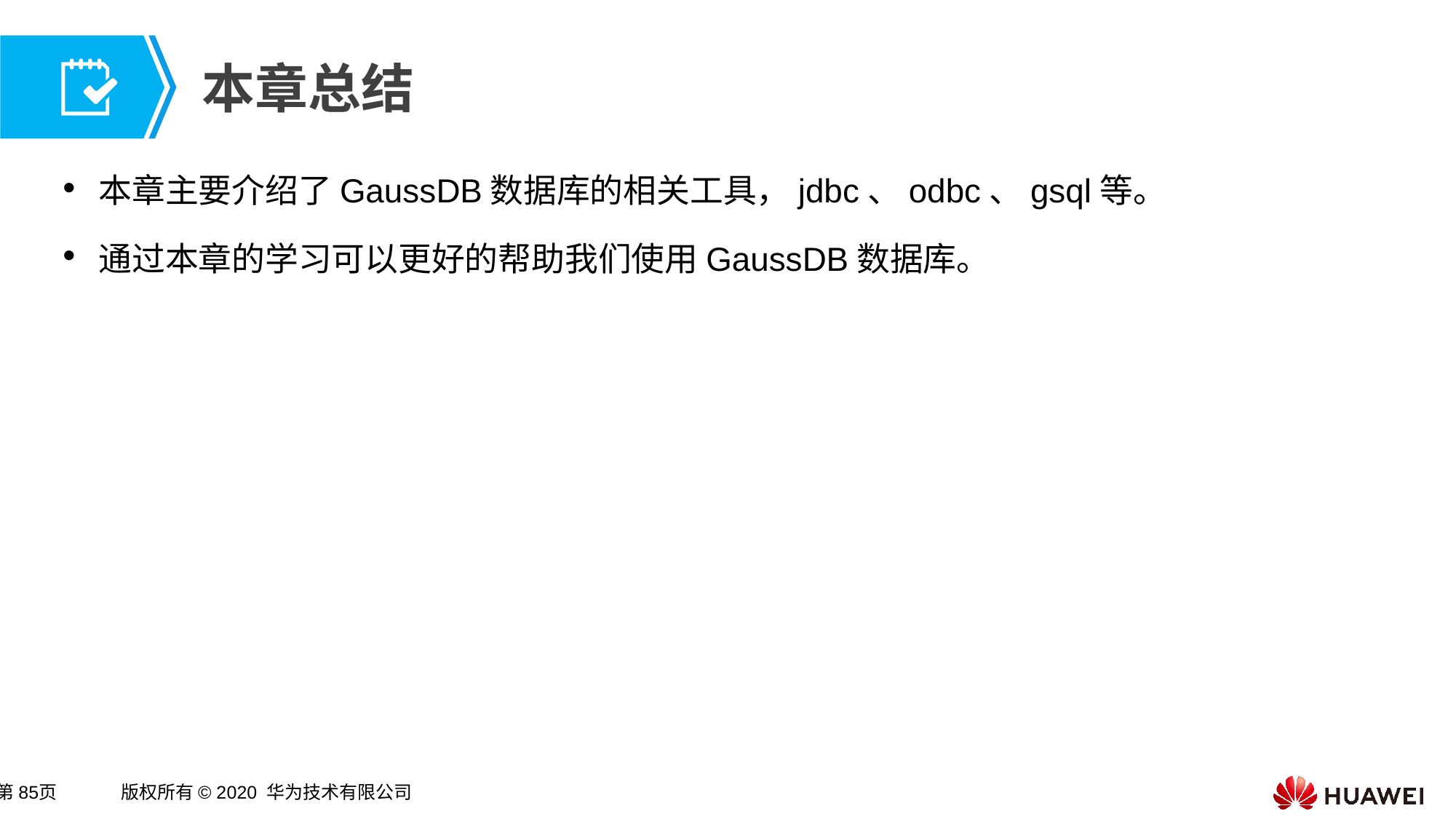

本章主要介绍了GaussDB数据库的相关工具，jdbc、odbc、gsql等。
通过本章的学习可以更好的帮助我们使用GaussDB数据库。